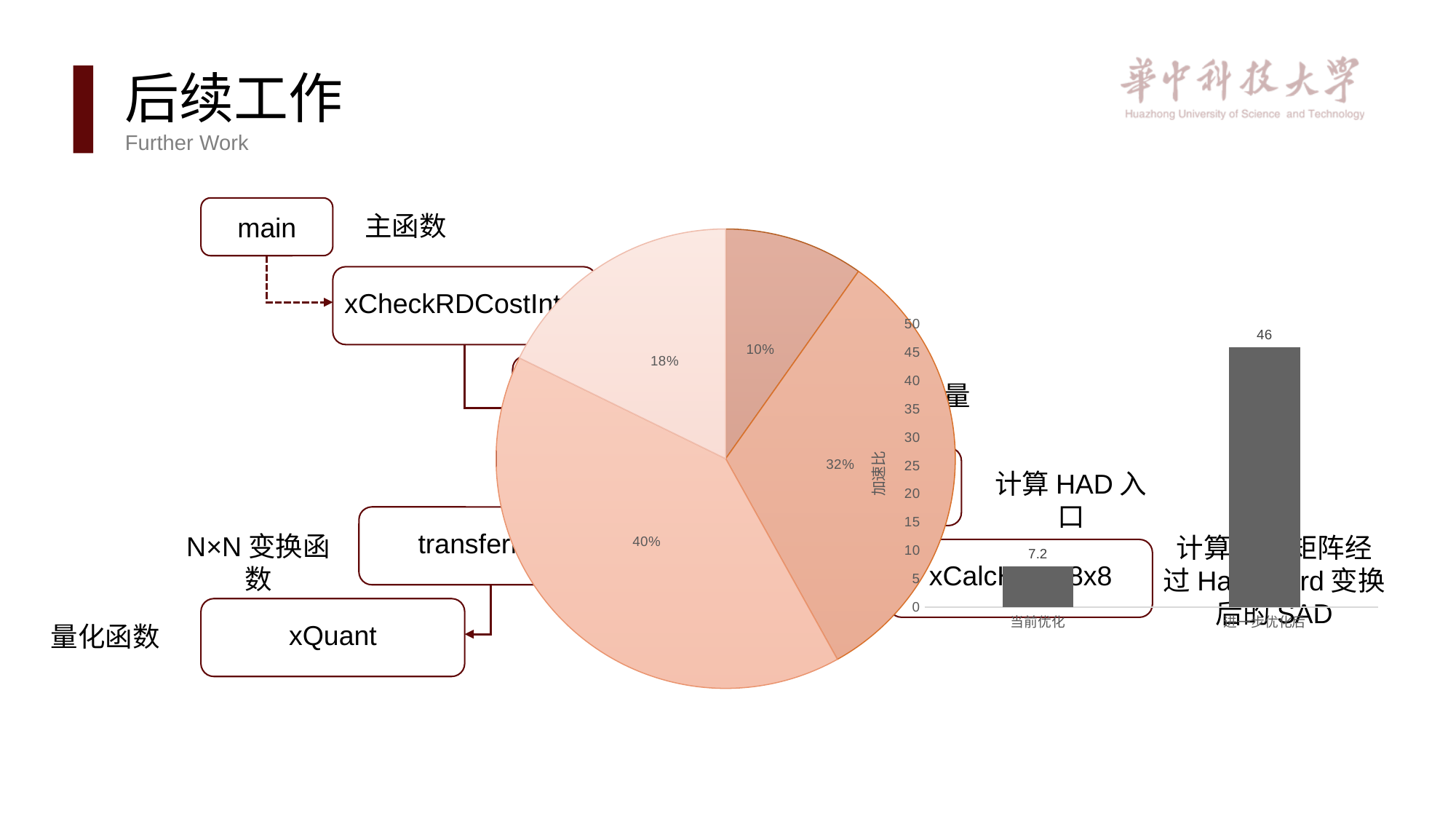

论文答辩
后续工作
Further Work

主函数
main

### Chart

| Category |  |
|---|---|
| xGetHADs | 0.0982 |
| transferNxN | 0.3209 |
| estIntraPredLumaQT | 0.4032 |
| else | 0.17769999999999997 |
xCheckRDCostIntra
帧内编码入口

### Chart

| Category |  |
|---|---|
| 当前优化 | 7.2 |
| 进一步优化后 | 46.0 |
estIntraPredLumaQT
计算亮度分量

计算HAD入口
xGetHADs

transferNxN
N×N变换函数
计算8×8矩阵经过Hadamard变换后的SAD

xCalcHADs8x8

xQuant
量化函数